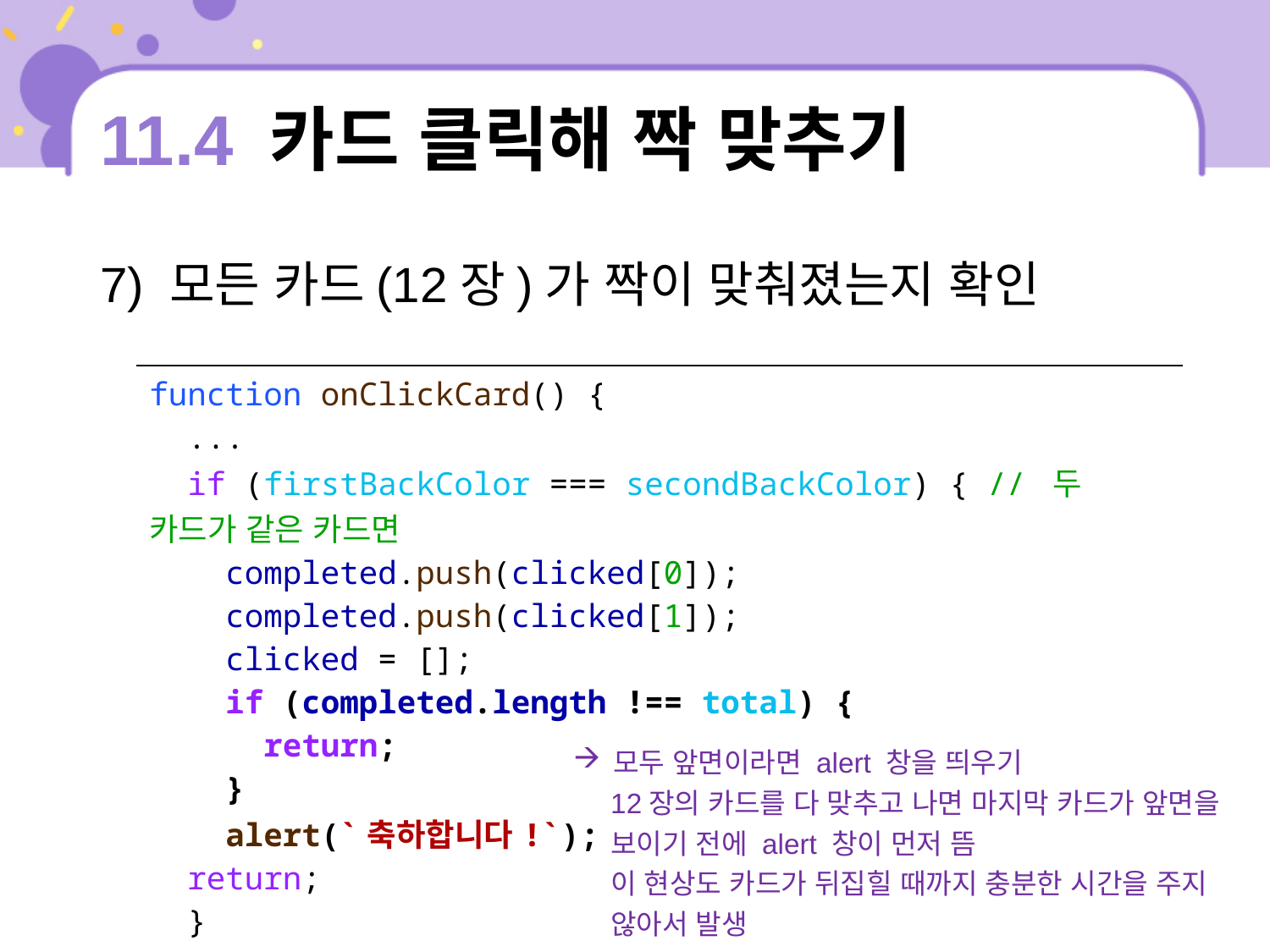

# 11.4 카드 클릭해 짝 맞추기
7) 모든 카드(12장)가 짝이 맞춰졌는지 확인
| function onClickCard() { ... if (firstBackColor === secondBackColor) { // 두 카드가 같은 카드면 completed.push(clicked[0]); completed.push(clicked[1]); clicked = []; if (completed.length !== total) { return; } alert(`축하합니다!`); return; } ... } |
| --- |
모두 앞면이라면 alert 창을 띄우기
12장의 카드를 다 맞추고 나면 마지막 카드가 앞면을 보이기 전에 alert 창이 먼저 뜸
이 현상도 카드가 뒤집힐 때까지 충분한 시간을 주지 않아서 발생